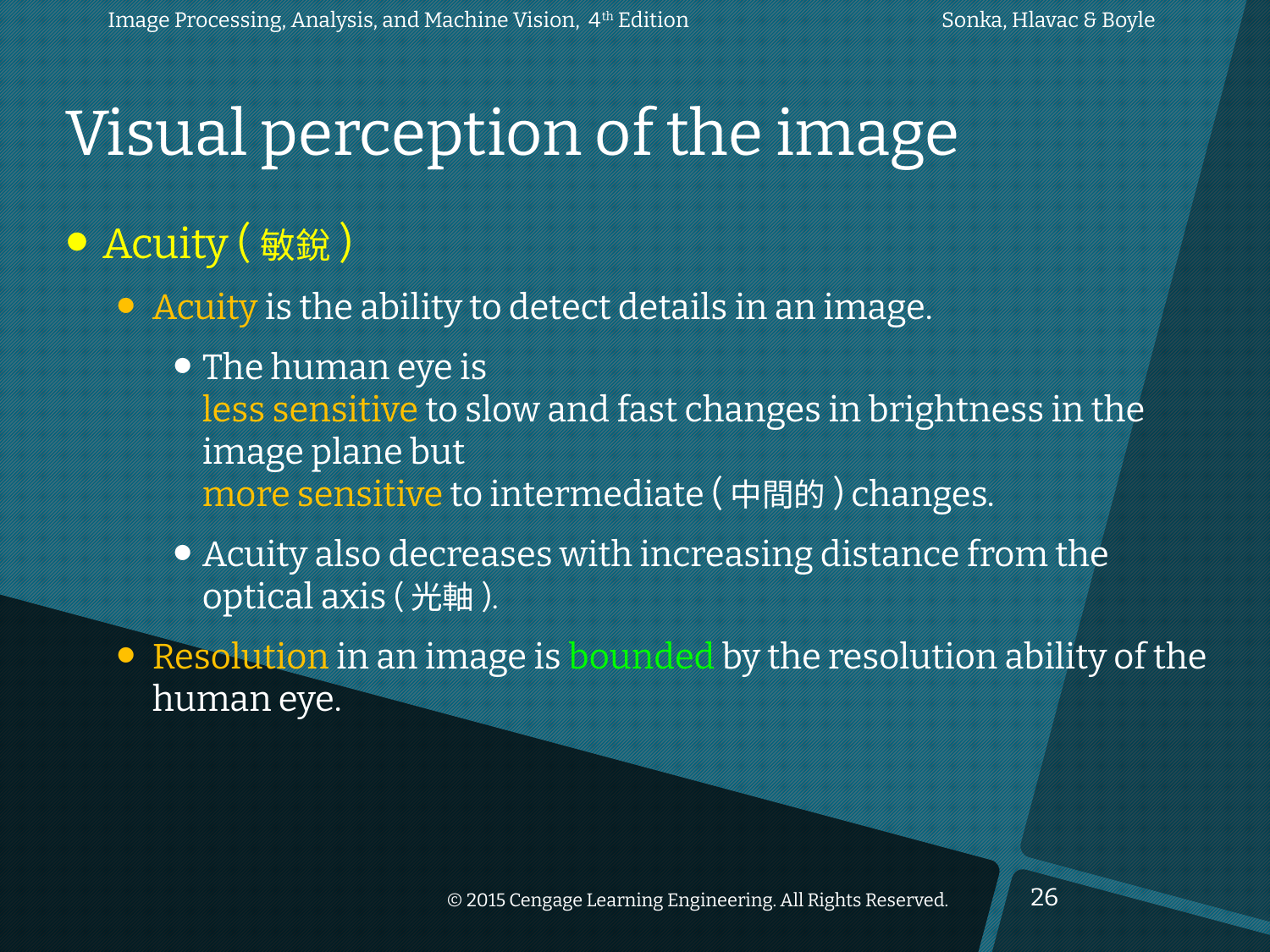

Image Processing, Analysis, and Machine Vision,  4th Edition		                 Sonka, Hlavac & Boyle
# Visual perception of the image
Acuity (敏銳)
Acuity is the ability to detect details in an image.
The human eye is
less sensitive to slow and fast changes in brightness in the image plane but
more sensitive to intermediate (中間的) changes.
Acuity also decreases with increasing distance from the optical axis (光軸).
Resolution in an image is bounded by the resolution ability of the human eye.
26
© 2015 Cengage Learning Engineering. All Rights Reserved.